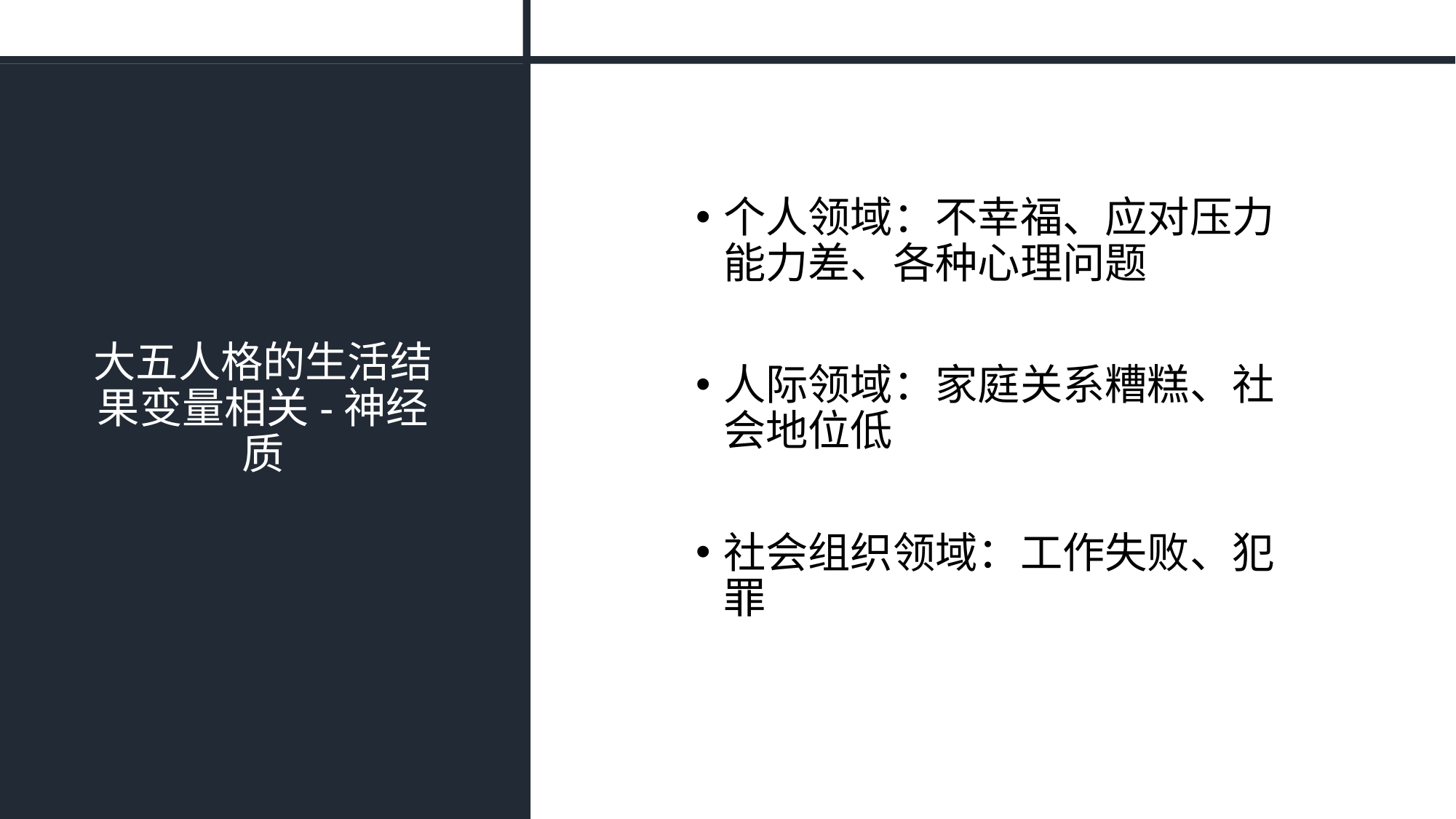

# 大五人格的生活结果变量相关-神经质
个人领域：不幸福、应对压力能力差、各种心理问题

人际领域：家庭关系糟糕、社会地位低

社会组织领域：工作失败、犯罪